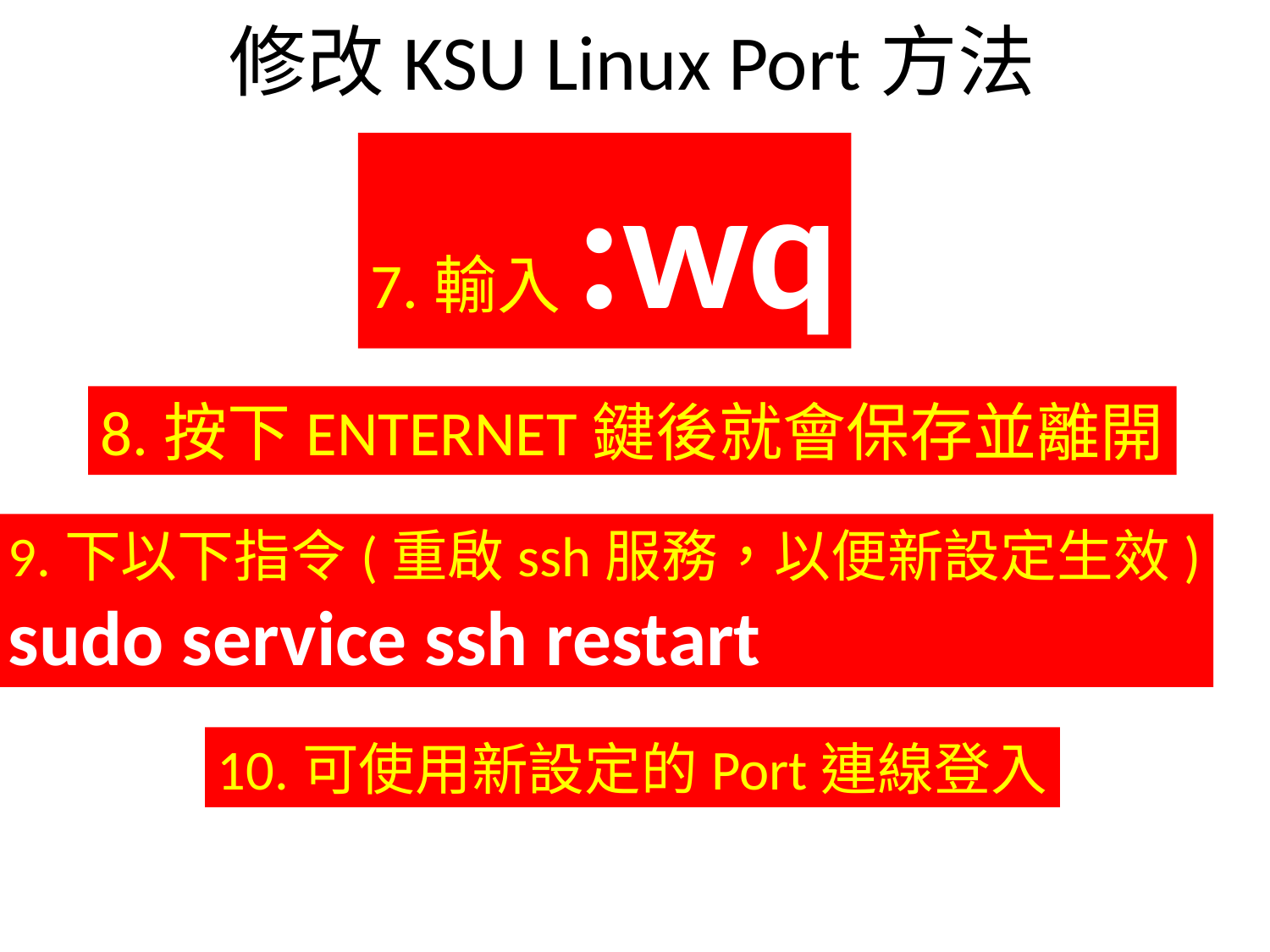

# 修改KSU Linux Port方法
7.輸入:wq
8.按下ENTERNET鍵後就會保存並離開
9.下以下指令(重啟ssh服務，以便新設定生效)
sudo service ssh restart
10.可使用新設定的Port連線登入